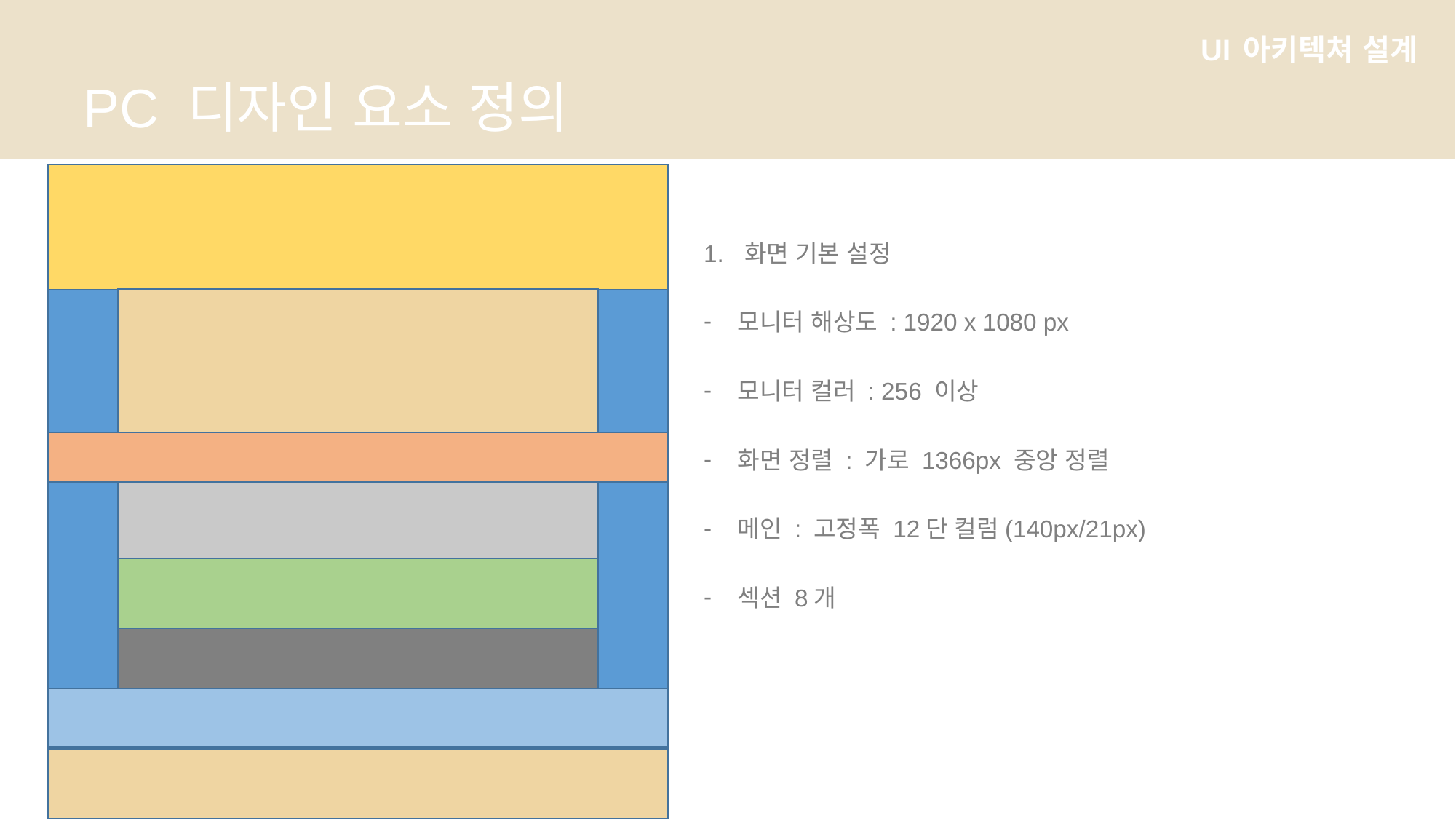

# PC 디자인 요소 정의
UI 아키텍쳐 설계

화면 기본 설정
모니터 해상도 : 1920 x 1080 px
모니터 컬러 : 256 이상
화면 정렬 : 가로 1366px 중앙 정렬
메인 : 고정폭 12단 컬럼(140px/21px)
섹션 8개